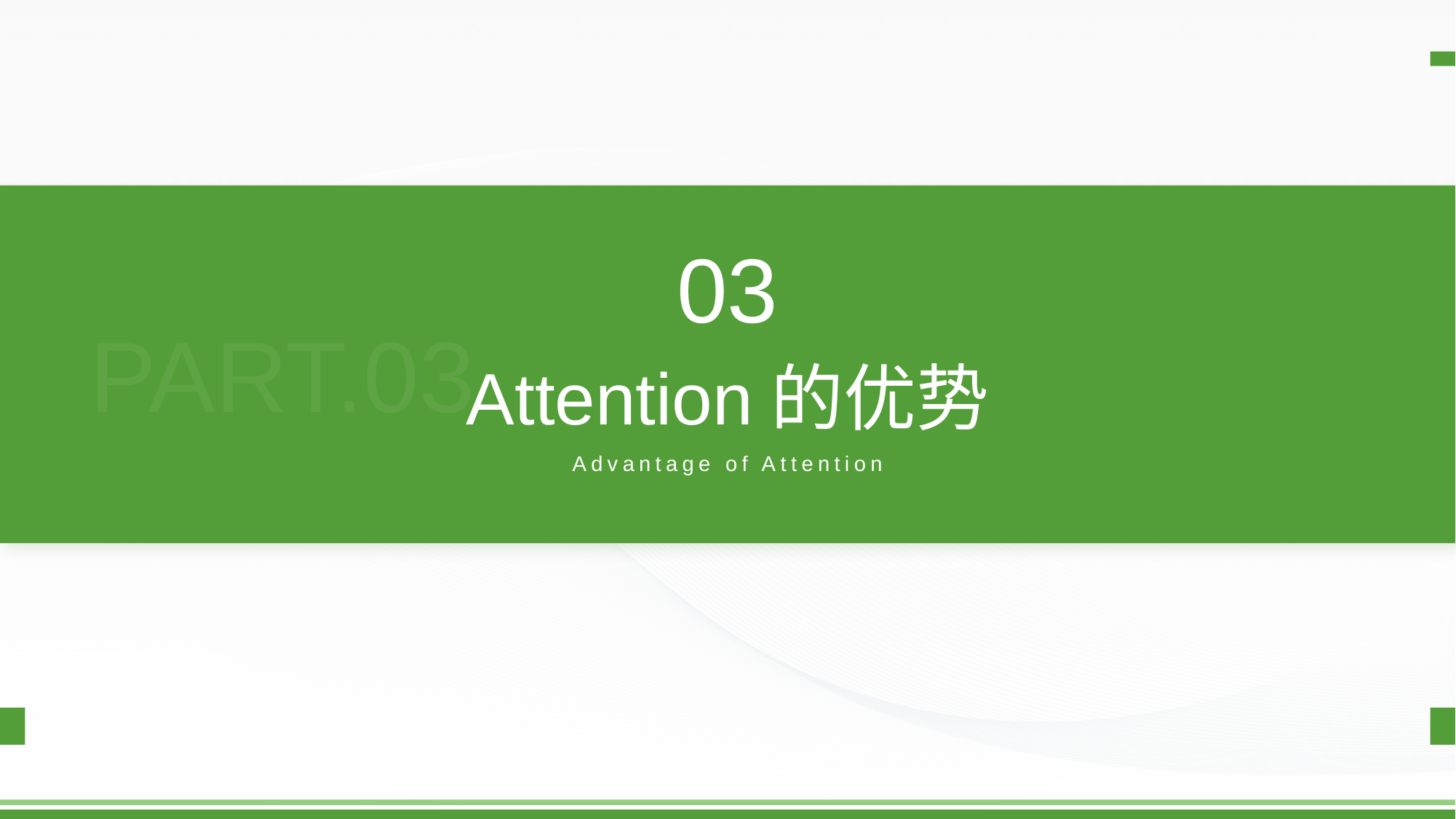

03
PART.03
# Attention的优势
Advantage of Attention